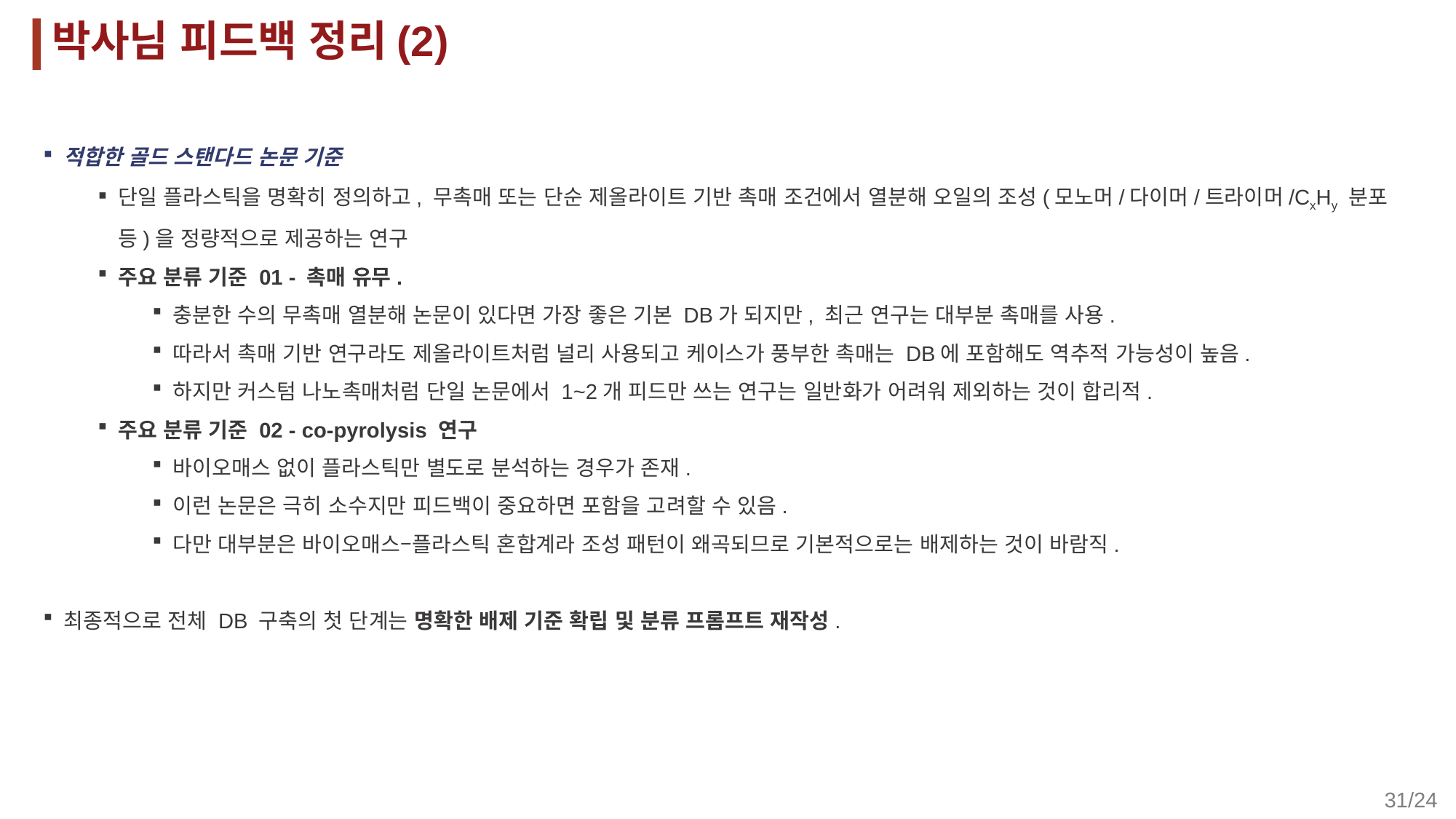

박사님 피드백 정리(2)

적합한 골드 스탠다드 논문 기준
단일 플라스틱을 명확히 정의하고, 무촉매 또는 단순 제올라이트 기반 촉매 조건에서 열분해 오일의 조성(모노머/다이머/트라이머/CxHy 분포 등)을 정량적으로 제공하는 연구
주요 분류 기준 01 - 촉매 유무.
충분한 수의 무촉매 열분해 논문이 있다면 가장 좋은 기본 DB가 되지만, 최근 연구는 대부분 촉매를 사용.
따라서 촉매 기반 연구라도 제올라이트처럼 널리 사용되고 케이스가 풍부한 촉매는 DB에 포함해도 역추적 가능성이 높음.
하지만 커스텀 나노촉매처럼 단일 논문에서 1~2개 피드만 쓰는 연구는 일반화가 어려워 제외하는 것이 합리적.
주요 분류 기준 02 - co-pyrolysis 연구
바이오매스 없이 플라스틱만 별도로 분석하는 경우가 존재.
이런 논문은 극히 소수지만 피드백이 중요하면 포함을 고려할 수 있음.
다만 대부분은 바이오매스–플라스틱 혼합계라 조성 패턴이 왜곡되므로 기본적으로는 배제하는 것이 바람직.

최종적으로 전체 DB 구축의 첫 단계는 명확한 배제 기준 확립 및 분류 프롬프트 재작성.